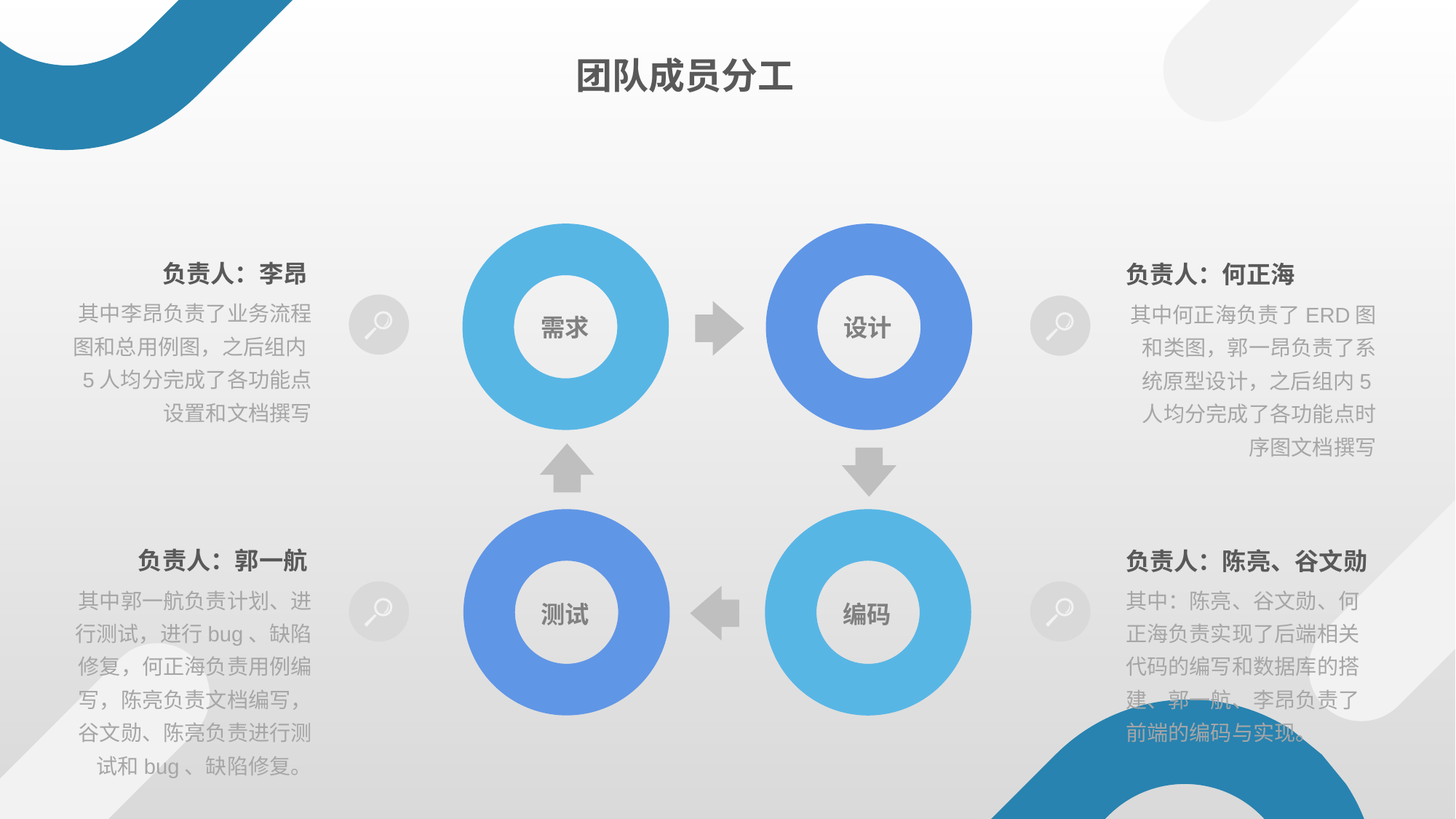

团队成员分工

负责人：李昂
负责人：何正海
其中李昂负责了业务流程图和总用例图，之后组内5人均分完成了各功能点设置和文档撰写
其中何正海负责了ERD图和类图，郭一昂负责了系统原型设计，之后组内5人均分完成了各功能点时序图文档撰写

需求
设计

负责人：郭一航
负责人：陈亮、谷文勋
其中郭一航负责计划、进行测试，进行bug、缺陷修复，何正海负责用例编写，陈亮负责文档编写，谷文勋、陈亮负责进行测试和bug、缺陷修复。
其中：陈亮、谷文勋、何正海负责实现了后端相关代码的编写和数据库的搭建、郭一航、李昂负责了前端的编码与实现。

测试
编码